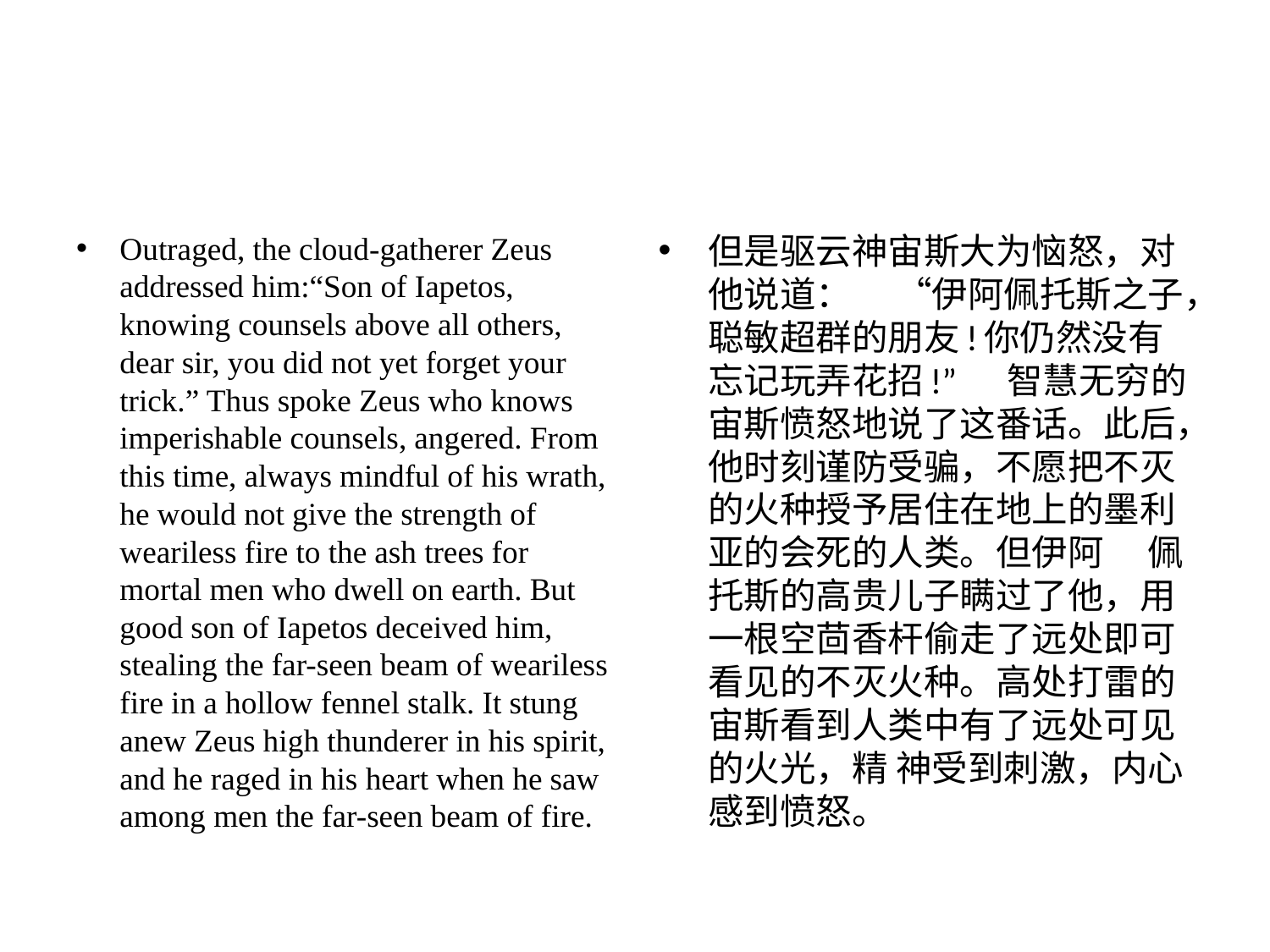

#
Outraged, the cloud-gatherer Zeus addressed him:“Son of Iapetos, knowing counsels above all others, dear sir, you did not yet forget your trick.” Thus spoke Zeus who knows imperishable counsels, angered. From this time, always mindful of his wrath, he would not give the strength of weariless fire to the ash trees for mortal men who dwell on earth. But good son of Iapetos deceived him, stealing the far-seen beam of weariless fire in a hollow fennel stalk. It stung anew Zeus high thunderer in his spirit, and he raged in his heart when he saw among men the far-seen beam of fire.
但是驱云神宙斯⼤为恼怒，对他说道： 　“伊阿佩托斯之⼦，聪敏超群的朋友!你仍然没有忘记玩弄花招!” 　智慧⽆穷的宙斯愤怒地说了这番话。此后，他时刻谨防受骗，不愿把不灭的⽕种授予居住在地上的墨利亚的会死的⼈类。但伊阿 　佩托斯的⾼贵⼉⼦瞒过了他，⽤⼀根空茴⾹杆偷⾛了远处即可看见的不灭⽕种。⾼处打雷的宙斯看到⼈类中有了远处可见的⽕光，精 神受到刺激，内心感到愤怒。